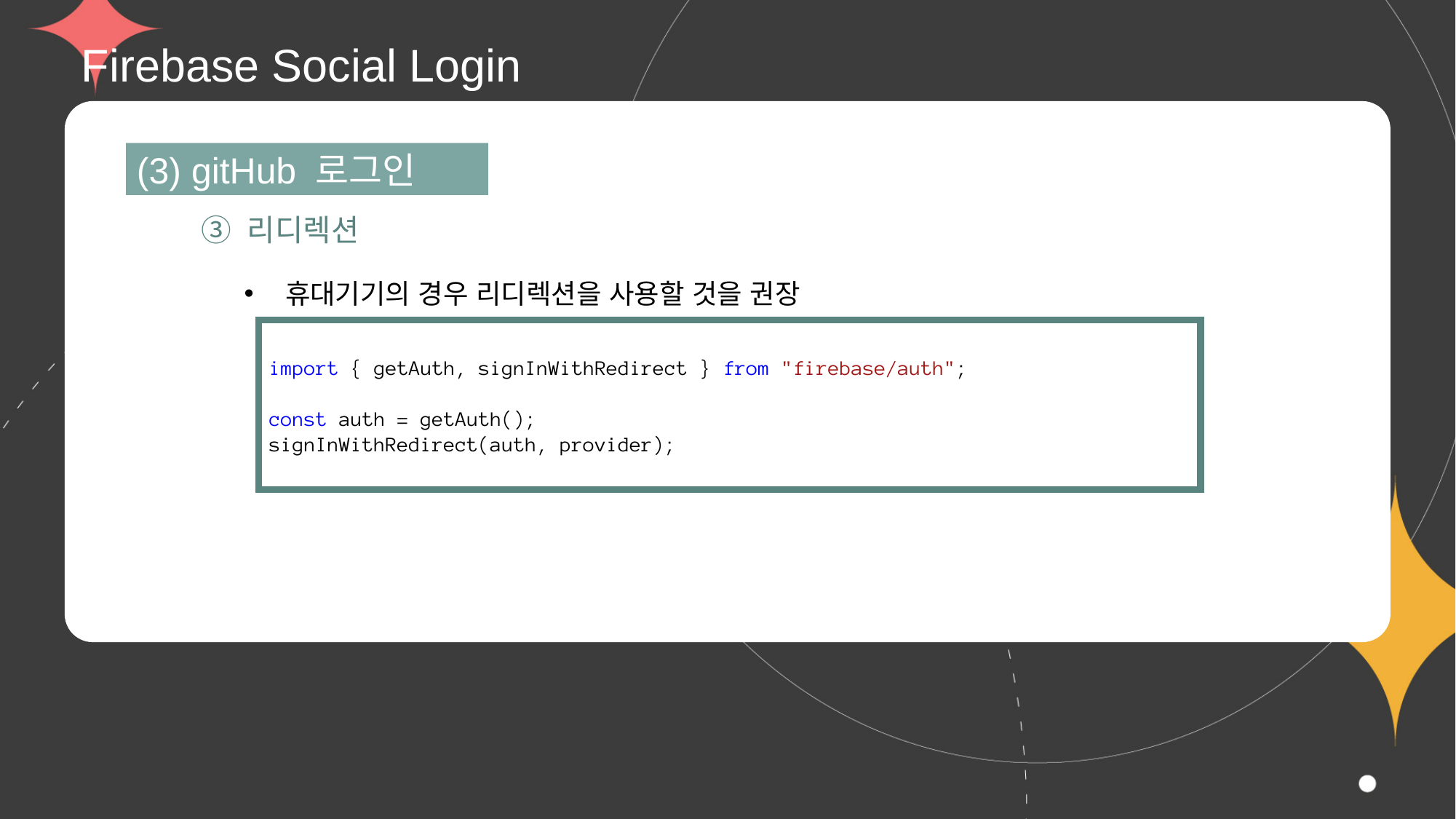

# Firebase Social Login
(3) gitHub 로그인
③ 리디렉션
휴대기기의 경우 리디렉션을 사용할 것을 권장
import { getAuth, signInWithRedirect } from "firebase/auth";

const auth = getAuth();
signInWithRedirect(auth, provider);